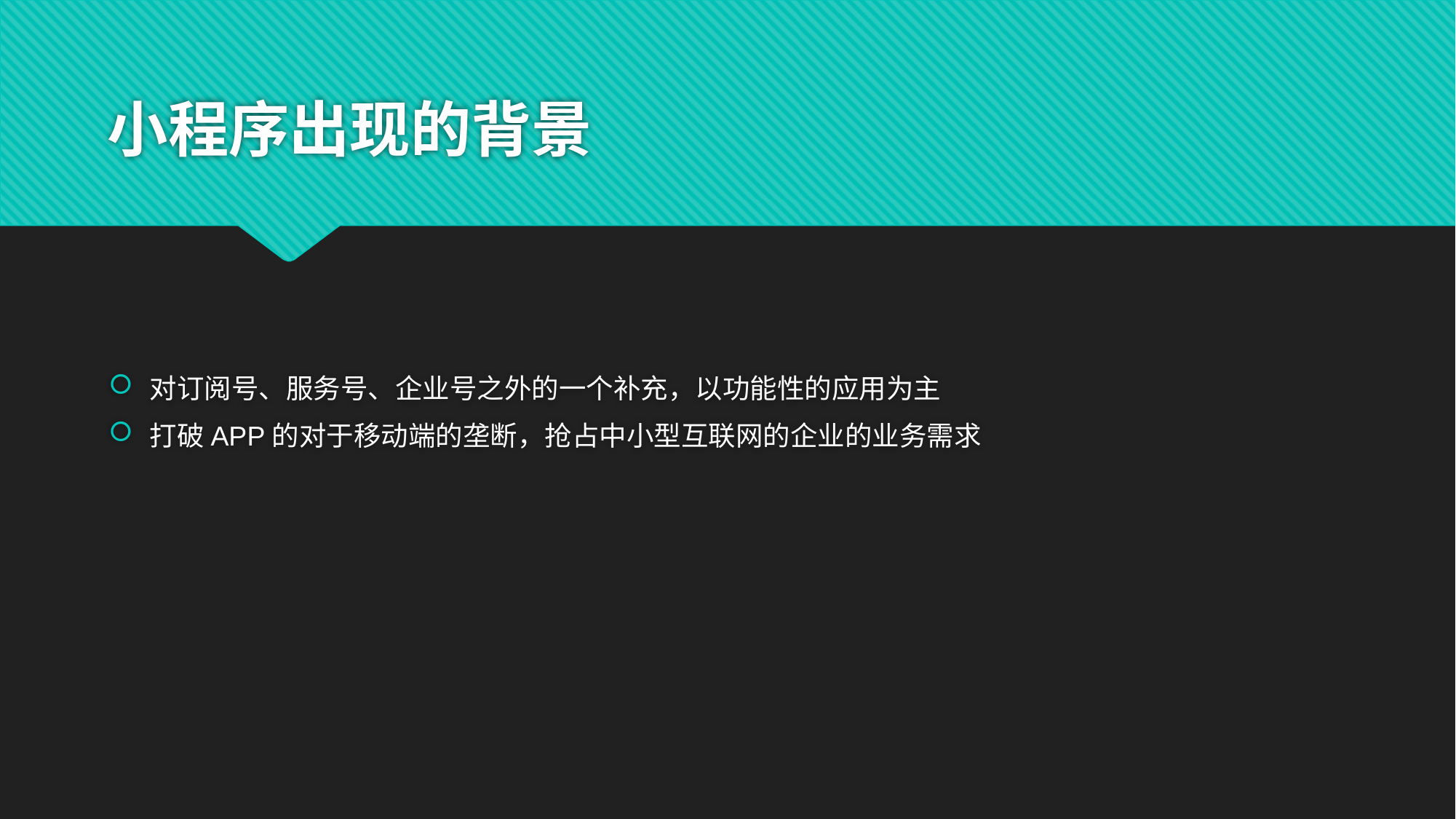

# 小程序出现的背景
对订阅号、服务号、企业号之外的一个补充，以功能性的应用为主
打破APP的对于移动端的垄断，抢占中小型互联网的企业的业务需求